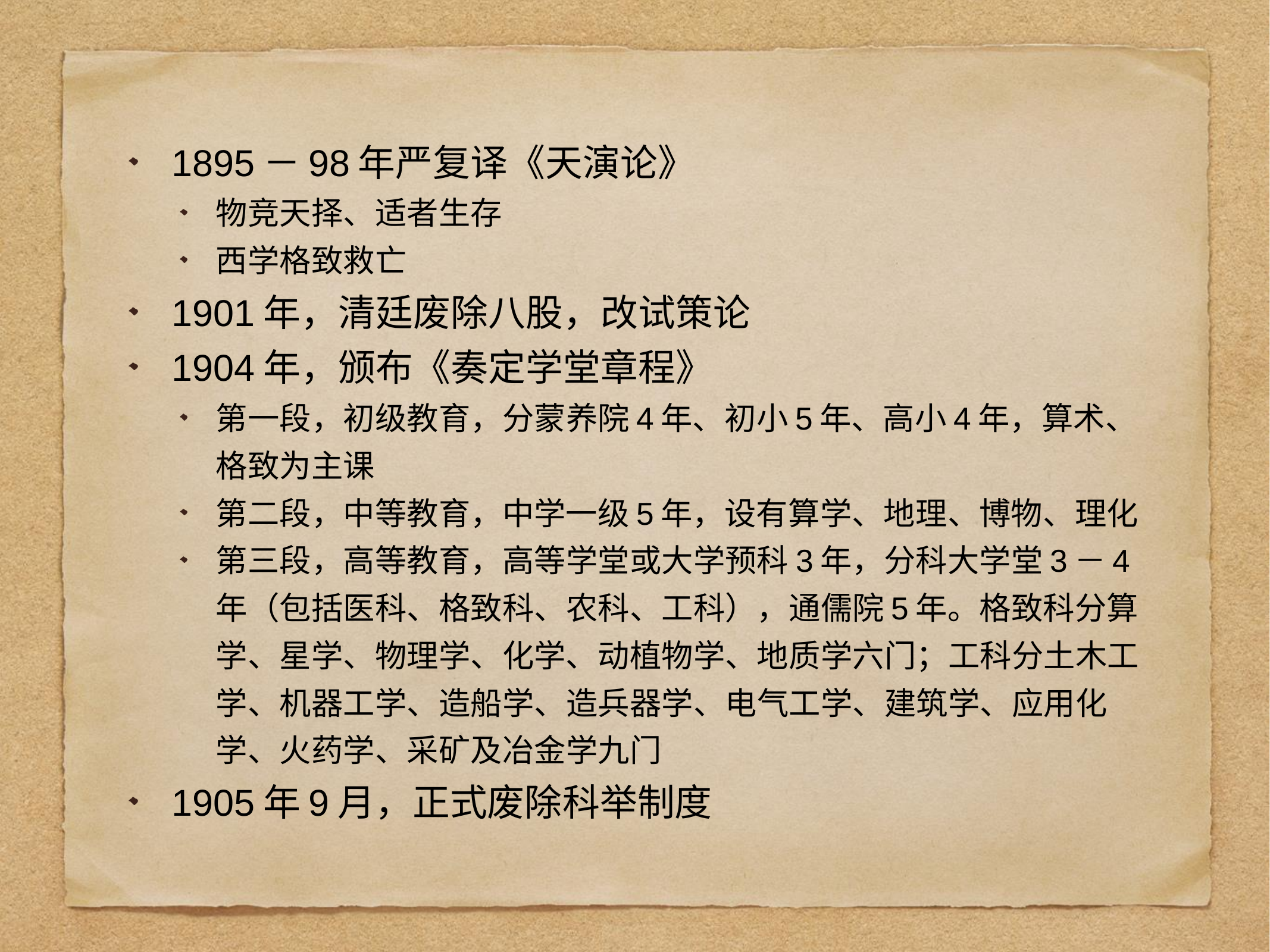

1895－98年严复译《天演论》
物竞天择、适者生存
西学格致救亡
1901年，清廷废除八股，改试策论
1904年，颁布《奏定学堂章程》
第一段，初级教育，分蒙养院4年、初小5年、高小4年，算术、格致为主课
第二段，中等教育，中学一级5年，设有算学、地理、博物、理化
第三段，高等教育，高等学堂或大学预科3年，分科大学堂3－4年（包括医科、格致科、农科、工科），通儒院5年。格致科分算学、星学、物理学、化学、动植物学、地质学六门；工科分土木工学、机器工学、造船学、造兵器学、电气工学、建筑学、应用化学、火药学、采矿及冶金学九门
1905年9月，正式废除科举制度